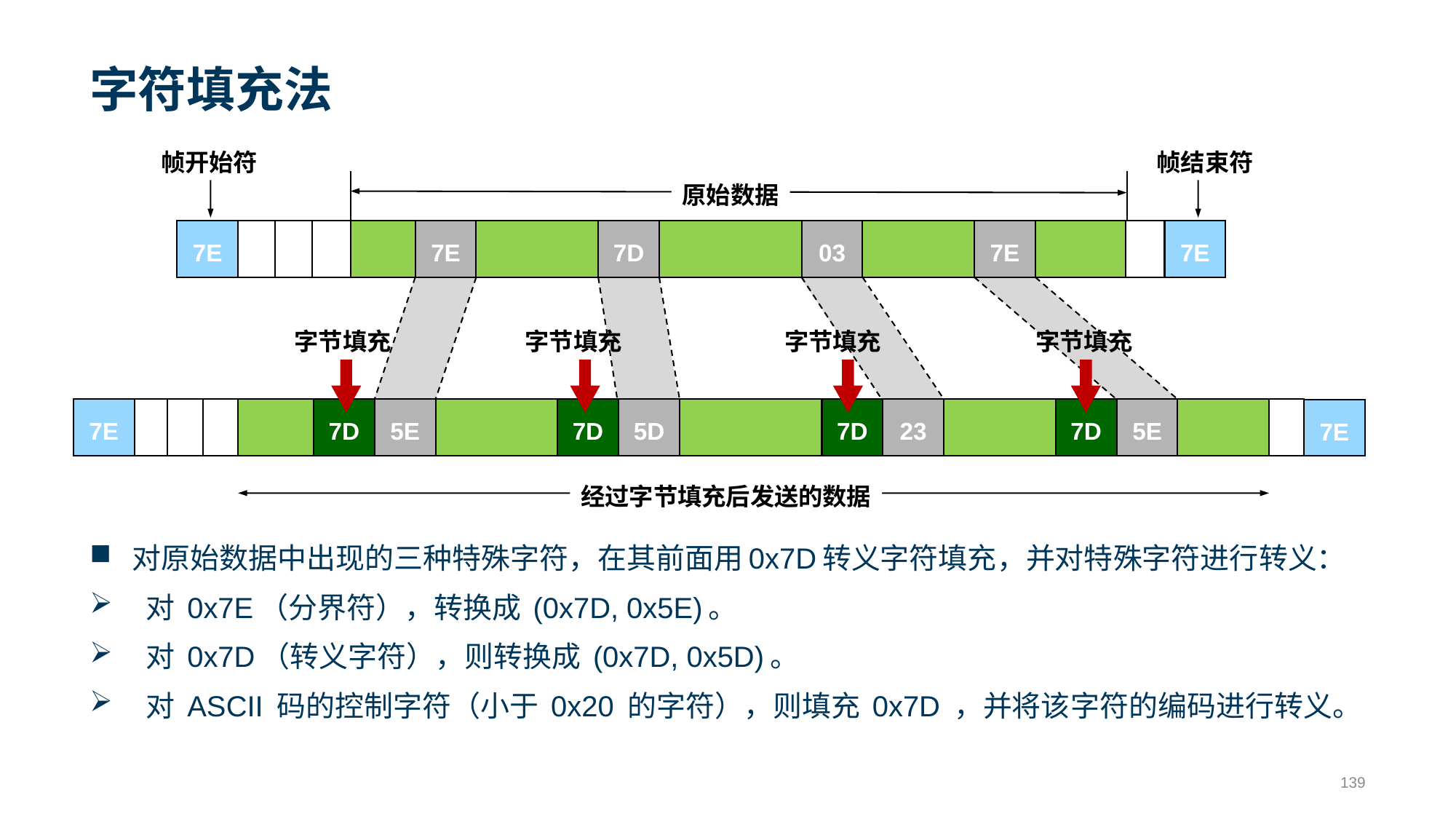

# 字符填充法
帧开始符
帧结束符
原始数据

7E

7E
7D
03
7E

7E

字节填充
字节填充
字节填充
字节填充
7E

7D
5E
7D
5D
7D
23
7D
5E

7E
经过字节填充后发送的数据

对原始数据中出现的三种特殊字符，在其前面用0x7D转义字符填充，并对特殊字符进行转义：
对 0x7E（分界符），转换成 (0x7D, 0x5E)。
对 0x7D（转义字符），则转换成 (0x7D, 0x5D)。
对 ASCII 码的控制字符（小于 0x20 的字符），则填充 0x7D ，并将该字符的编码进行转义。

139